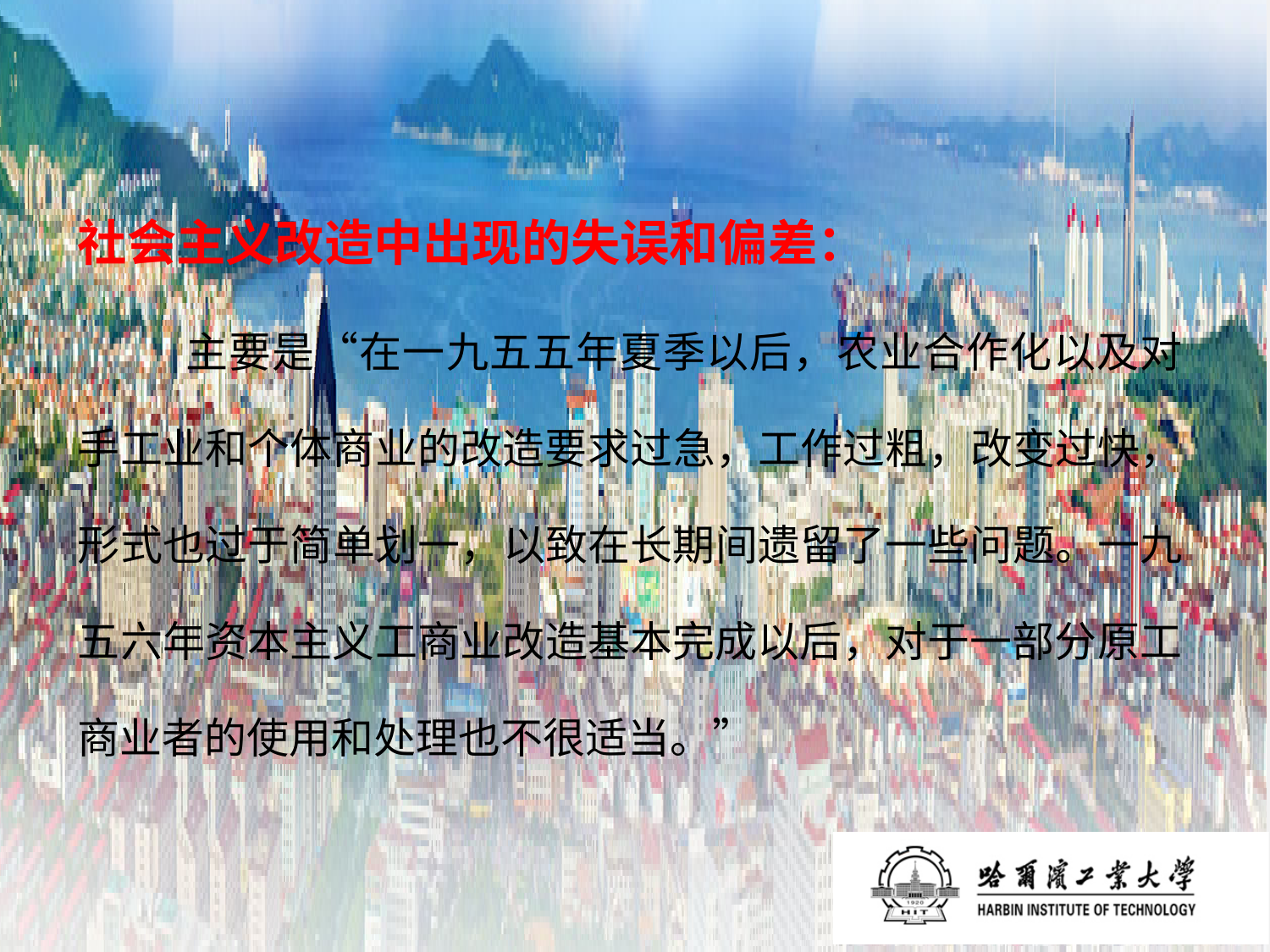

社会主义改造中出现的失误和偏差：
　　  主要是“在一九五五年夏季以后，农业合作化以及对手工业和个体商业的改造要求过急，工作过粗，改变过快，形式也过于简单划一，以致在长期间遗留了一些问题。一九五六年资本主义工商业改造基本完成以后，对于一部分原工商业者的使用和处理也不很适当。”